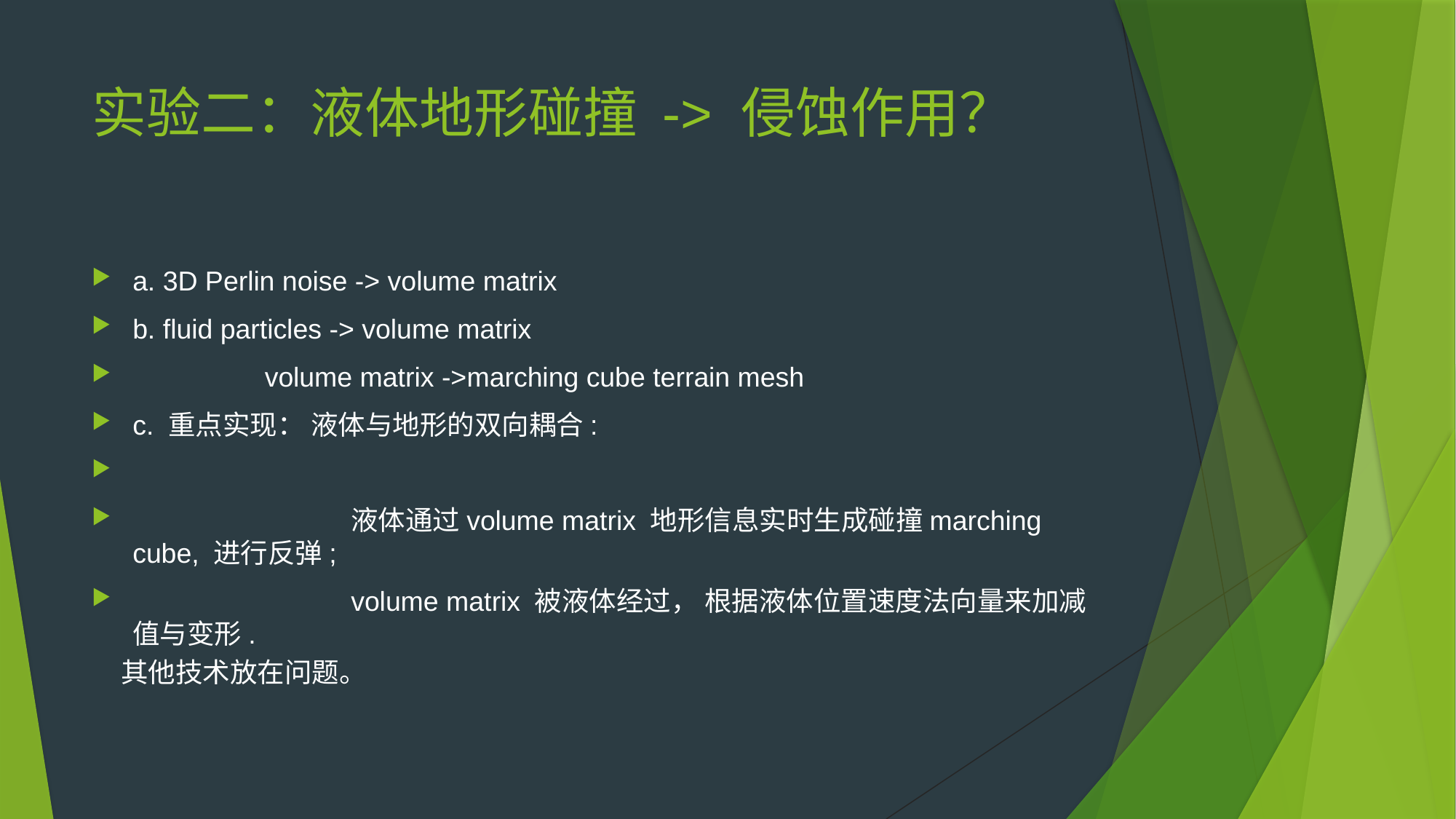

# 实验二：液体地形碰撞 -> 侵蚀作用？
a. 3D Perlin noise -> volume matrix
b. fluid particles -> volume matrix
	   volume matrix ->marching cube terrain mesh
c. 重点实现： 液体与地形的双向耦合:

		液体通过volume matrix 地形信息实时生成碰撞marching cube, 进行反弹;
		volume matrix 被液体经过， 根据液体位置速度法向量来加减值与变形.
其他技术放在问题。